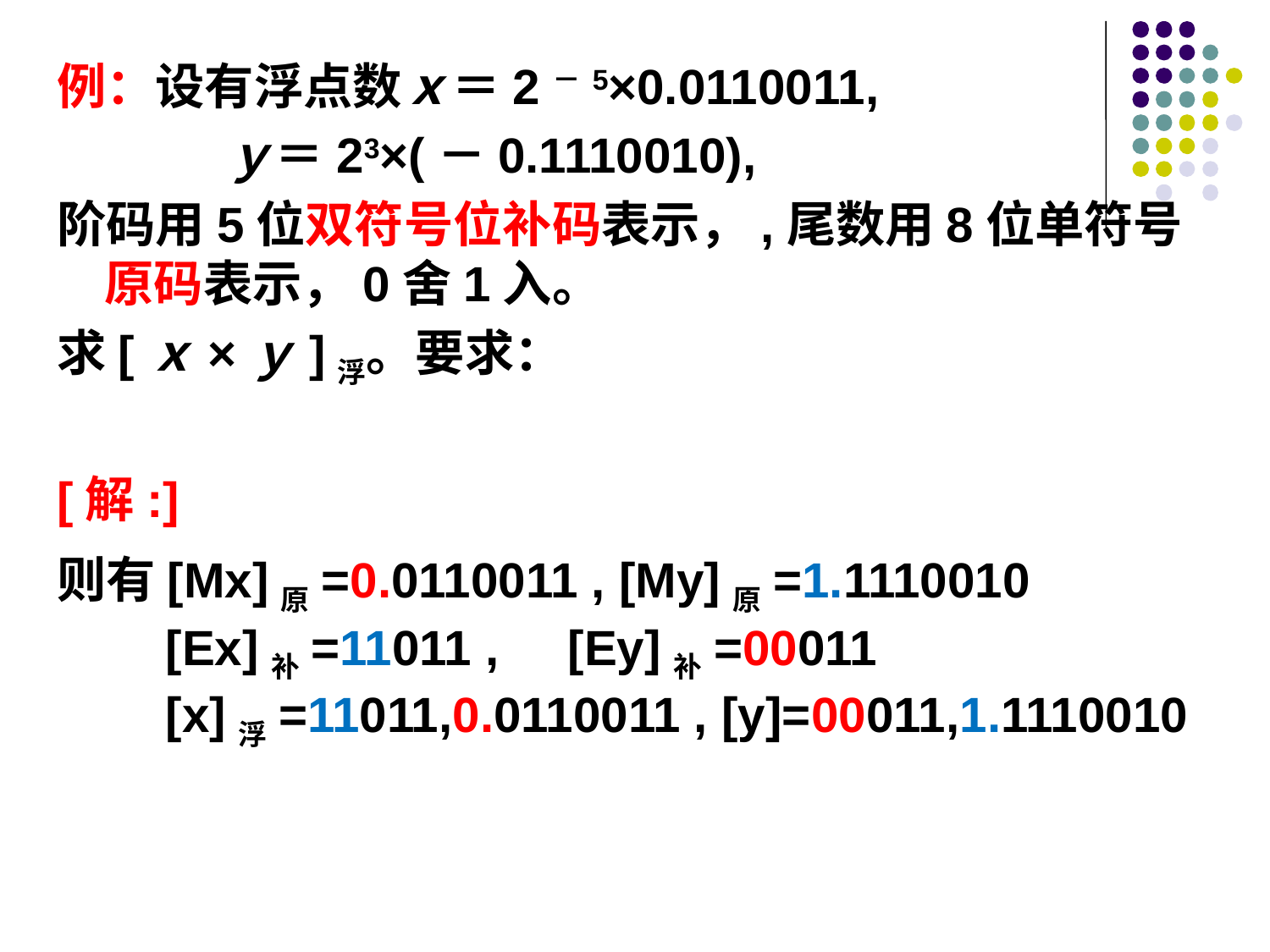

例：设有浮点数ｘ＝2－5×0.0110011,
              ｙ＝23×(－0.1110010),
阶码用5位双符号位补码表示，,尾数用8位单符号原码表示，0舍1入。
求[ｘ×ｙ]浮。要求：

[解:]
则有[Mx]原=0.0110011 , [My]原=1.1110010
　[Ex]补=11011 ,     [Ey]补=00011
　[x]浮=11011,0.0110011 , [y]=00011,1.1110010